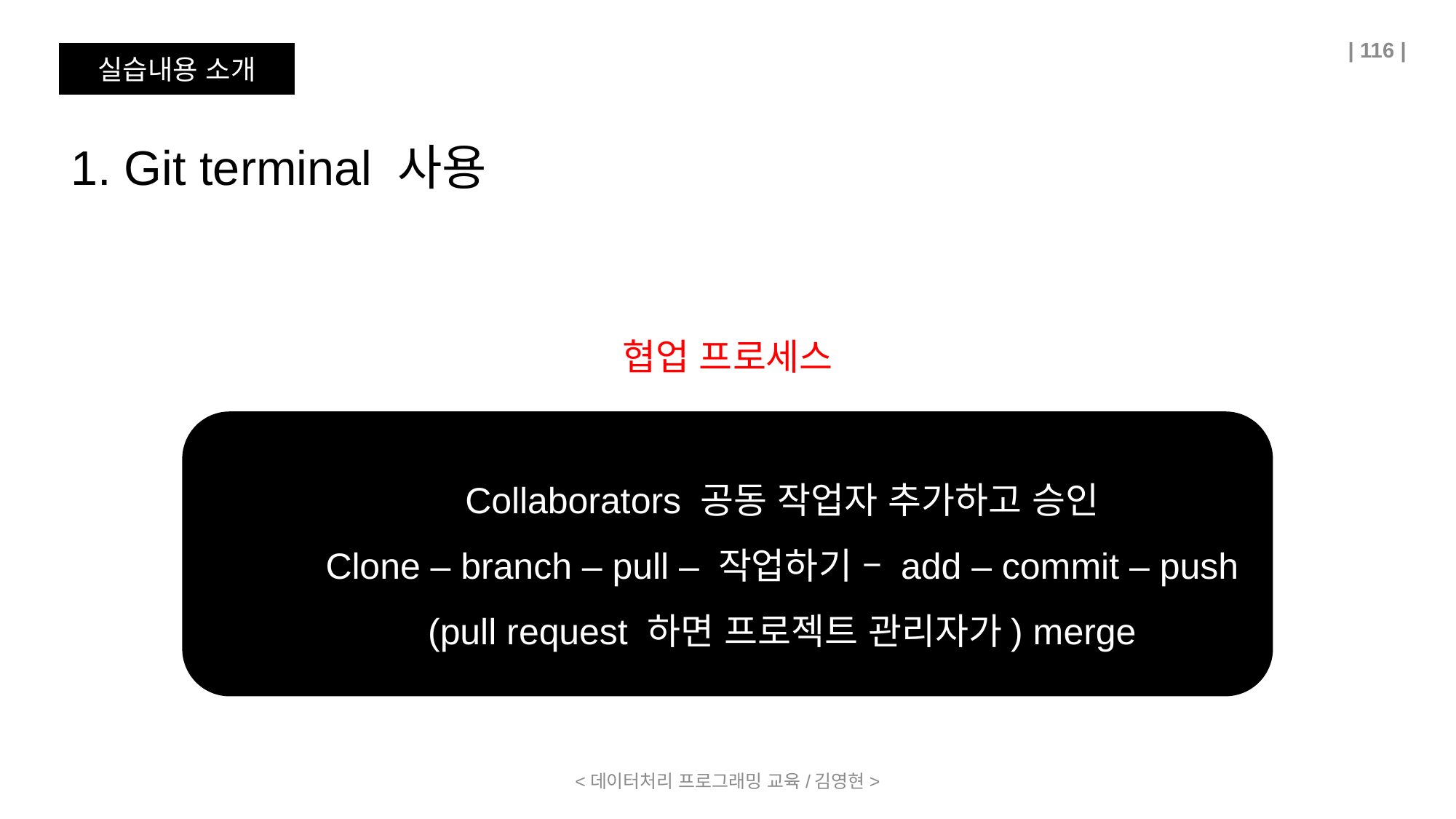

| 116 |
실습내용 소개

1. Git terminal 사용
협업 프로세스
Collaborators 공동 작업자 추가하고 승인
Clone – branch – pull – 작업하기 – add – commit – push
(pull request 하면 프로젝트 관리자가) merge
<데이터처리 프로그래밍 교육/김영현>